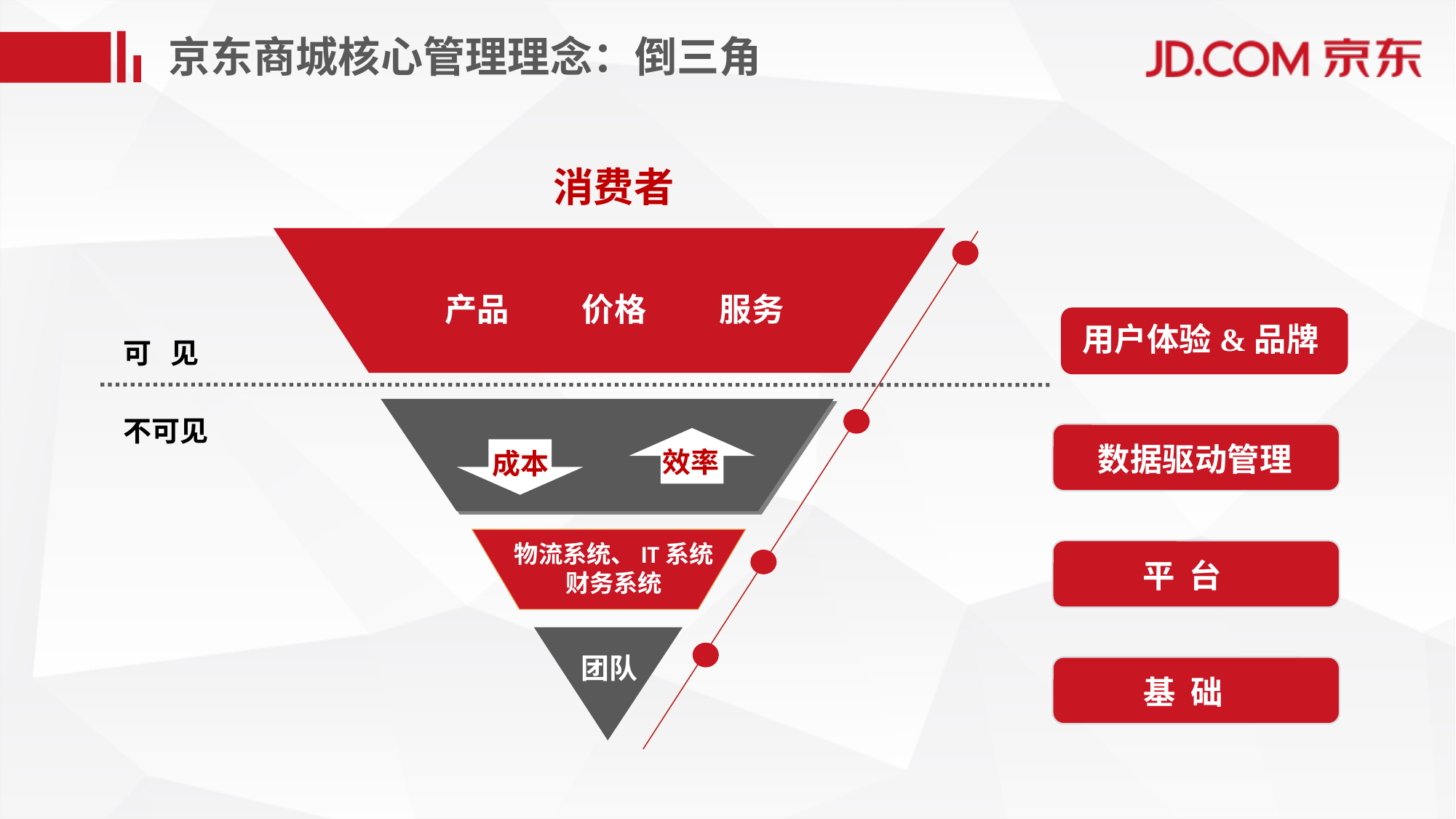

京东商城核心管理理念：倒三角
消费者

产品          价格          服务

用户体验&品牌
可   见

不可见

数据驱动管理

效率
成本

物流系统、IT系统
财务系统

平  台

团队

基  础